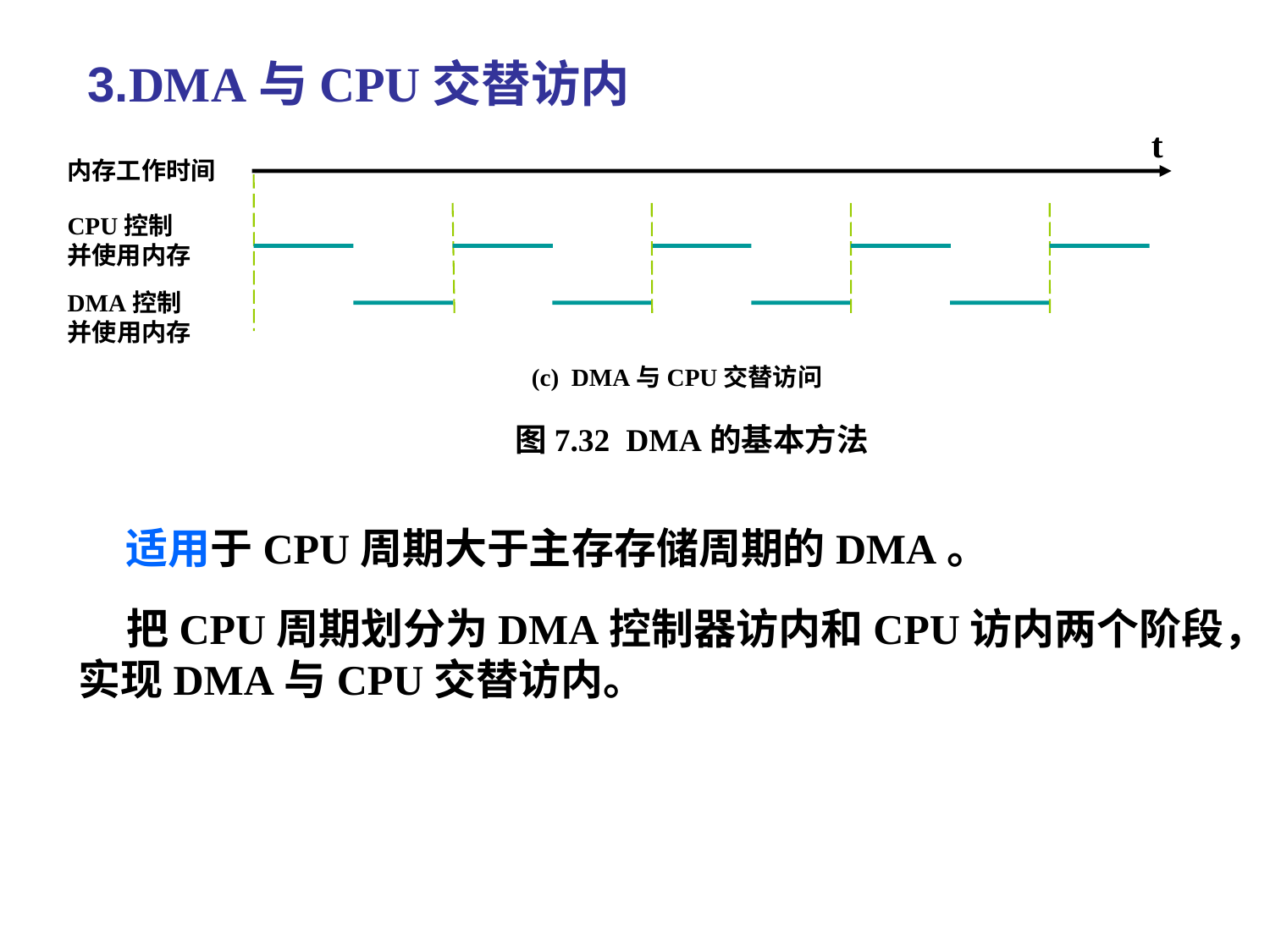

3.DMA与CPU交替访内
t
内存工作时间

CPU控制
并使用内存

DMA控制
并使用内存

(c)  DMA与CPU交替访问
图7.32  DMA的基本方法
     适用于CPU周期大于主存存储周期的DMA。

    把CPU周期划分为DMA控制器访内和CPU访内两个阶段，
实现DMA与CPU交替访内。